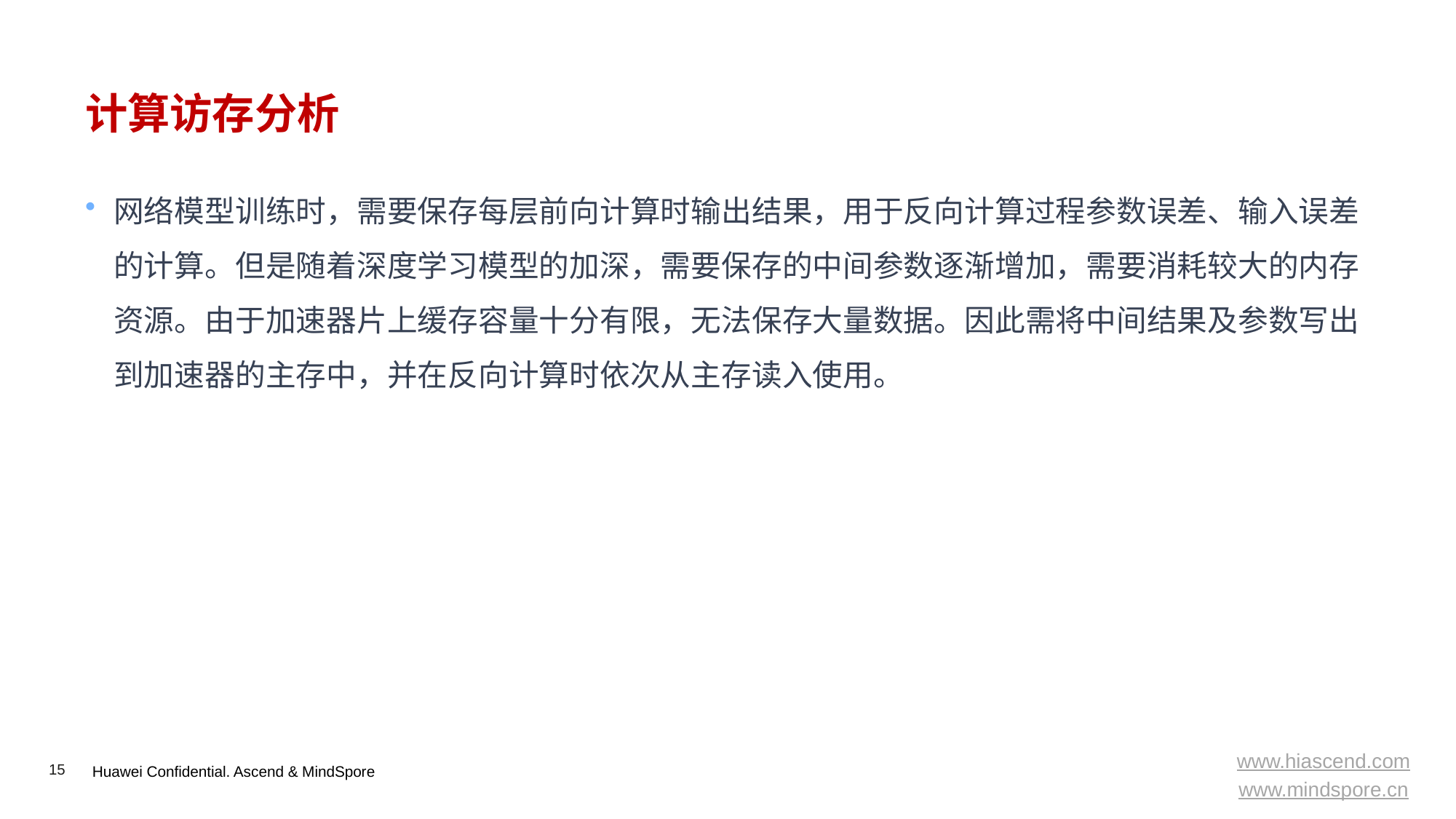

# 计算访存分析
网络模型训练时，需要保存每层前向计算时输出结果，用于反向计算过程参数误差、输入误差的计算。但是随着深度学习模型的加深，需要保存的中间参数逐渐增加，需要消耗较大的内存资源。由于加速器片上缓存容量十分有限，无法保存大量数据。因此需将中间结果及参数写出到加速器的主存中，并在反向计算时依次从主存读入使用。